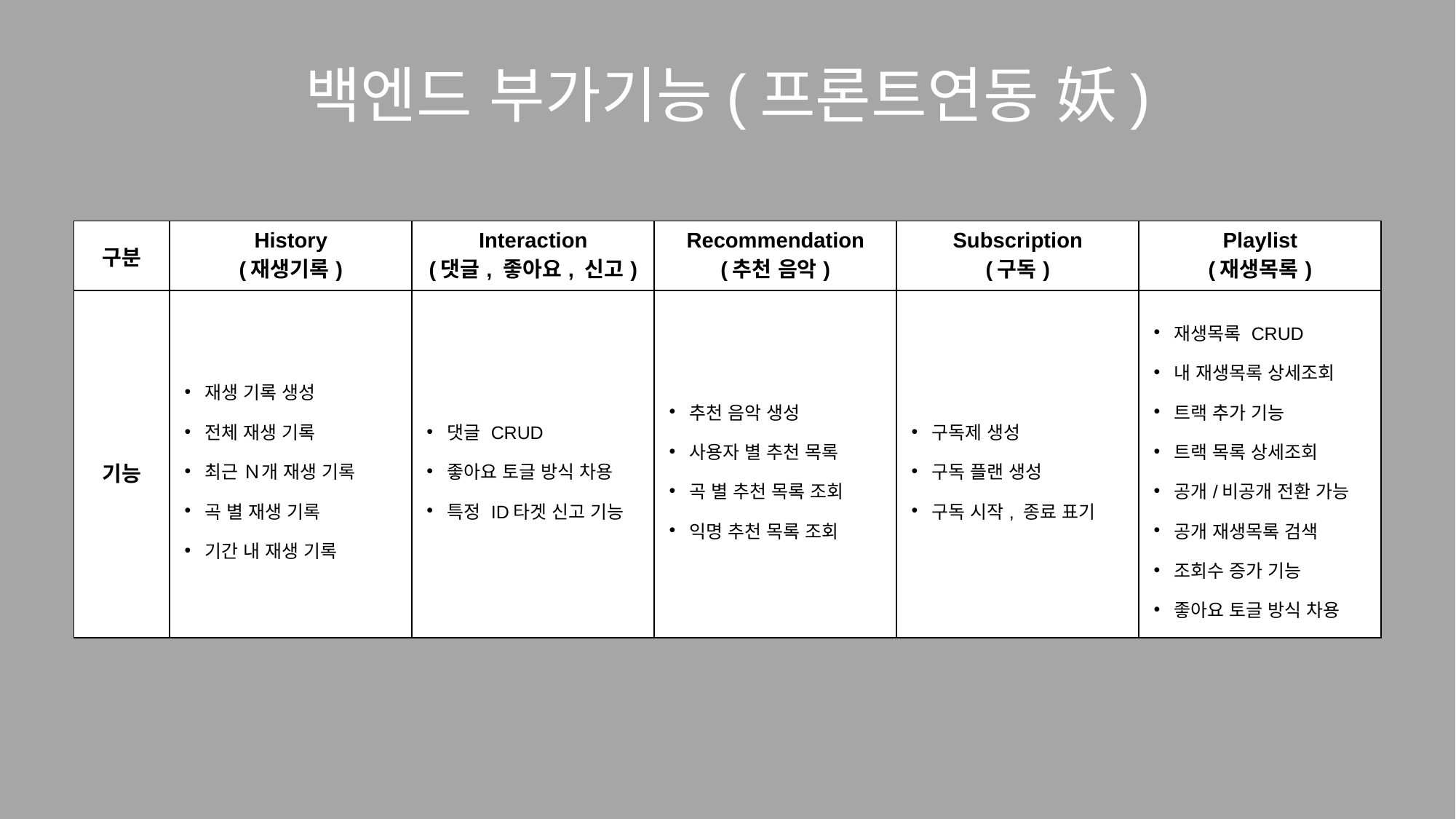

# 백엔드 부가기능(프론트연동 妖)
| 구분 | History (재생기록) | Interaction (댓글, 좋아요, 신고) | Recommendation (추천 음악) | Subscription (구독) | Playlist (재생목록) |
| --- | --- | --- | --- | --- | --- |
| 기능 | 재생 기록 생성 전체 재생 기록 최근 Ｎ개 재생 기록 곡 별 재생 기록 기간 내 재생 기록 | 댓글 CRUD 좋아요 토글 방식 차용 특정 ID타겟 신고 기능 | 추천 음악 생성 사용자 별 추천 목록 곡 별 추천 목록 조회 익명 추천 목록 조회 | 구독제 생성 구독 플랜 생성 구독 시작, 종료 표기 | 재생목록 CRUD 내 재생목록 상세조회 트랙 추가 기능 트랙 목록 상세조회 공개/비공개 전환 가능 공개 재생목록 검색 조회수 증가 기능 좋아요 토글 방식 차용 |